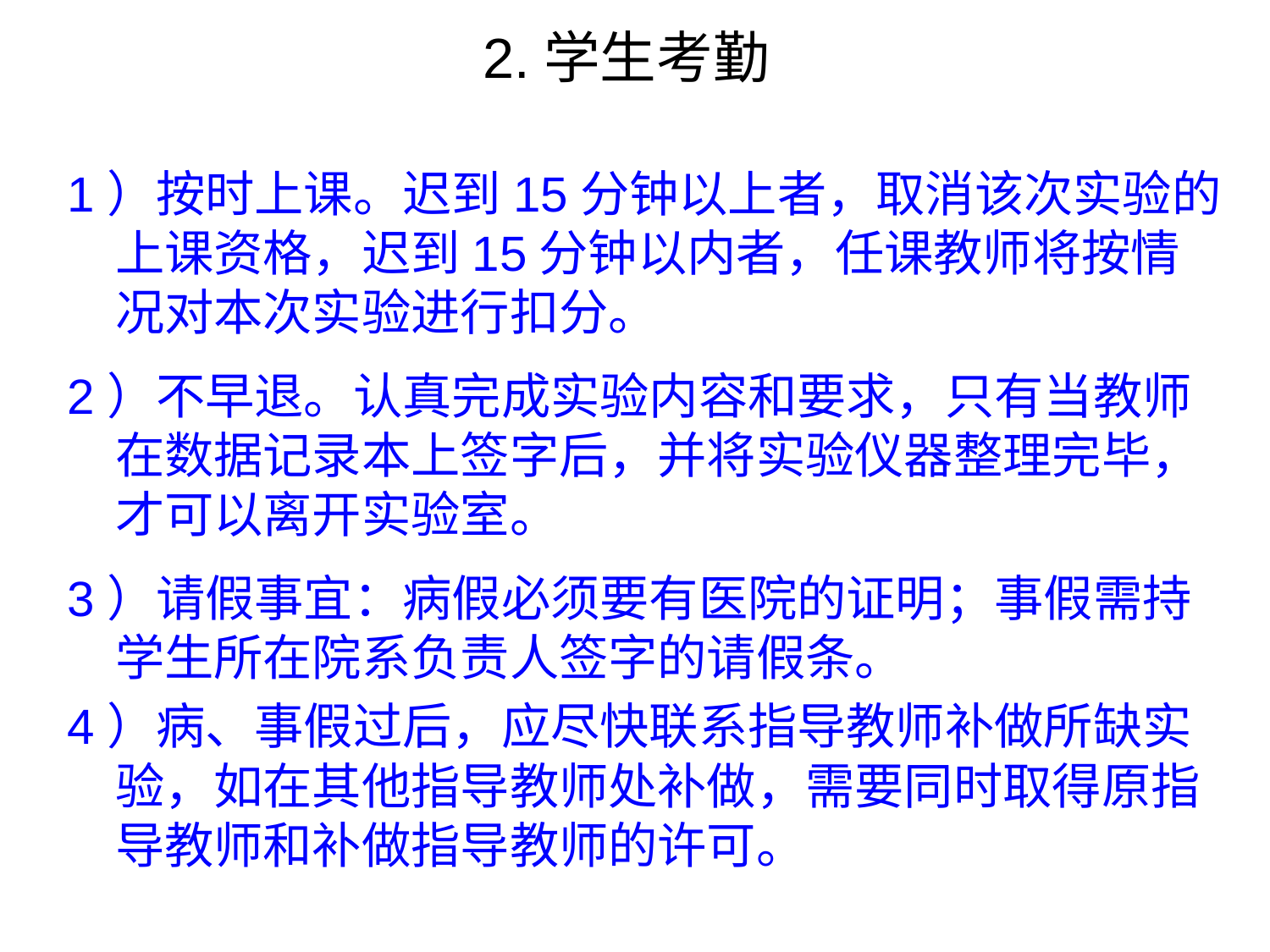

2.学生考勤
1）按时上课。迟到15分钟以上者，取消该次实验的上课资格，迟到15分钟以内者，任课教师将按情况对本次实验进行扣分。
2）不早退。认真完成实验内容和要求，只有当教师在数据记录本上签字后，并将实验仪器整理完毕，才可以离开实验室。
3）请假事宜：病假必须要有医院的证明；事假需持学生所在院系负责人签字的请假条。
4）病、事假过后，应尽快联系指导教师补做所缺实验，如在其他指导教师处补做，需要同时取得原指导教师和补做指导教师的许可。